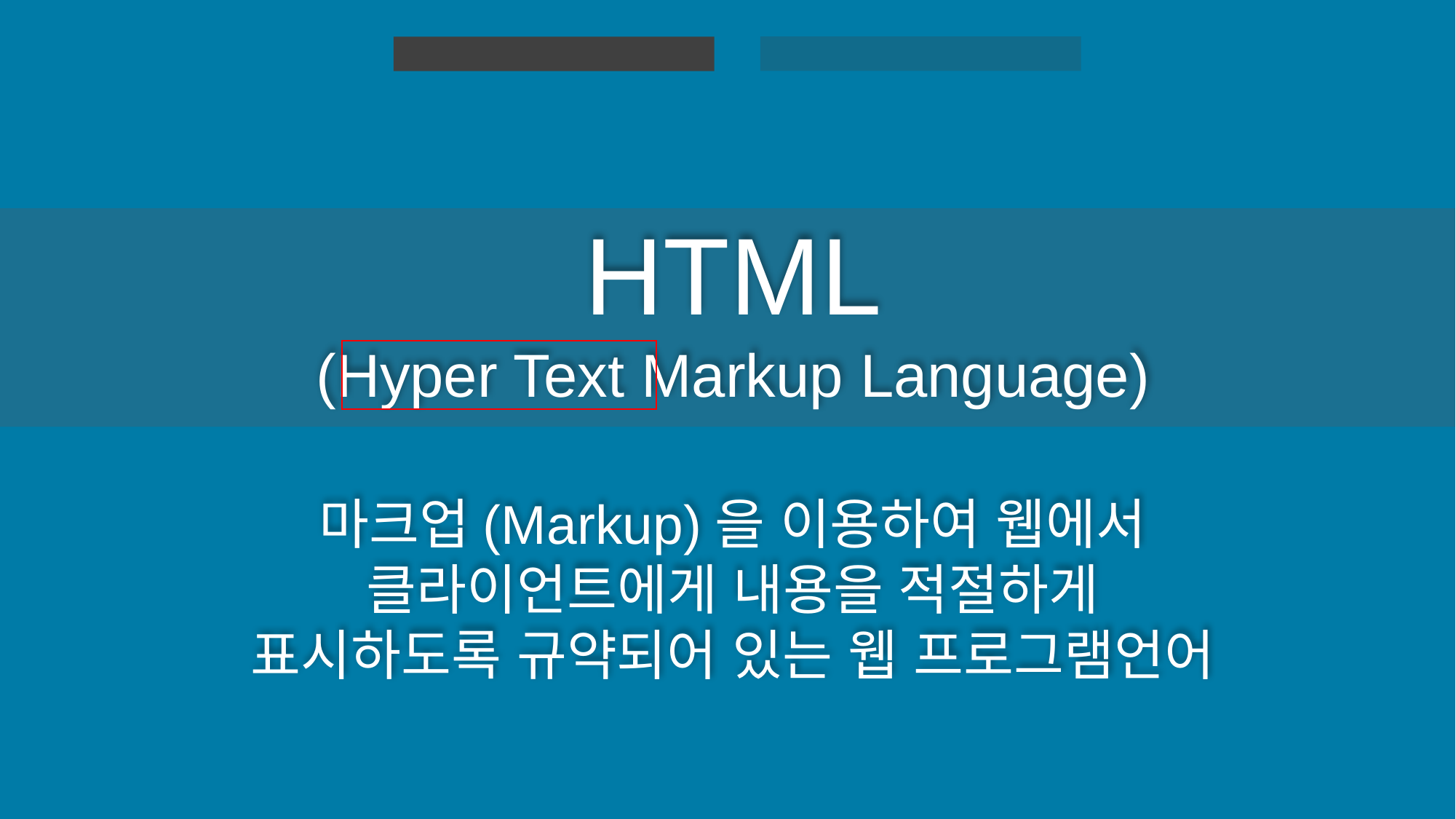

HTML 실습
HTML
HTML
(Hyper Text Markup Language)

마크업(Markup)을 이용하여 웹에서
클라이언트에게 내용을 적절하게
표시하도록 규약되어 있는 웹 프로그램언어